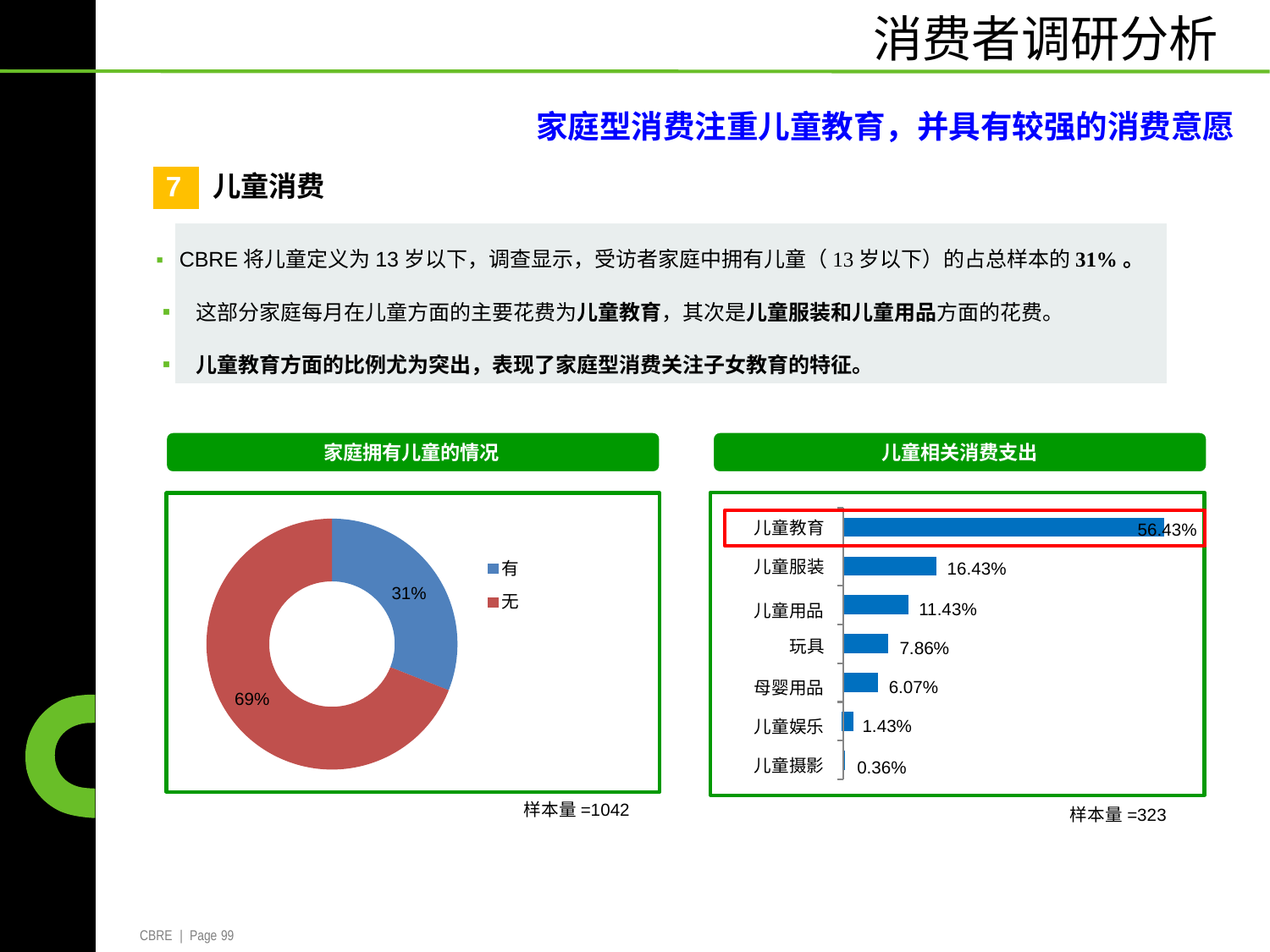

消费者调研分析

家庭型消费注重儿童教育，并具有较强的消费意愿

7
儿童消费

▪   CBRE将儿童定义为13岁以下，调查显示，受访者家庭中拥有儿童（13岁以下）的占总样本的31%。

▪   这部分家庭每月在儿童方面的主要花费为儿童教育，其次是儿童服装和儿童用品方面的花费。

▪   儿童教育方面的比例尤为突出，表现了家庭型消费关注子女教育的特征。

家庭拥有儿童的情况
儿童相关消费支出

儿童教育
56.43%

儿童服装
有
16.43%

31%

无

儿童用品
	玩具
母婴用品
儿童娱乐
儿童摄影
				11.43%
			7.86%
		6.07%
	1.43%
0.36%

69%

样本量=1042
样本量=323
CBRE  |  Page 99